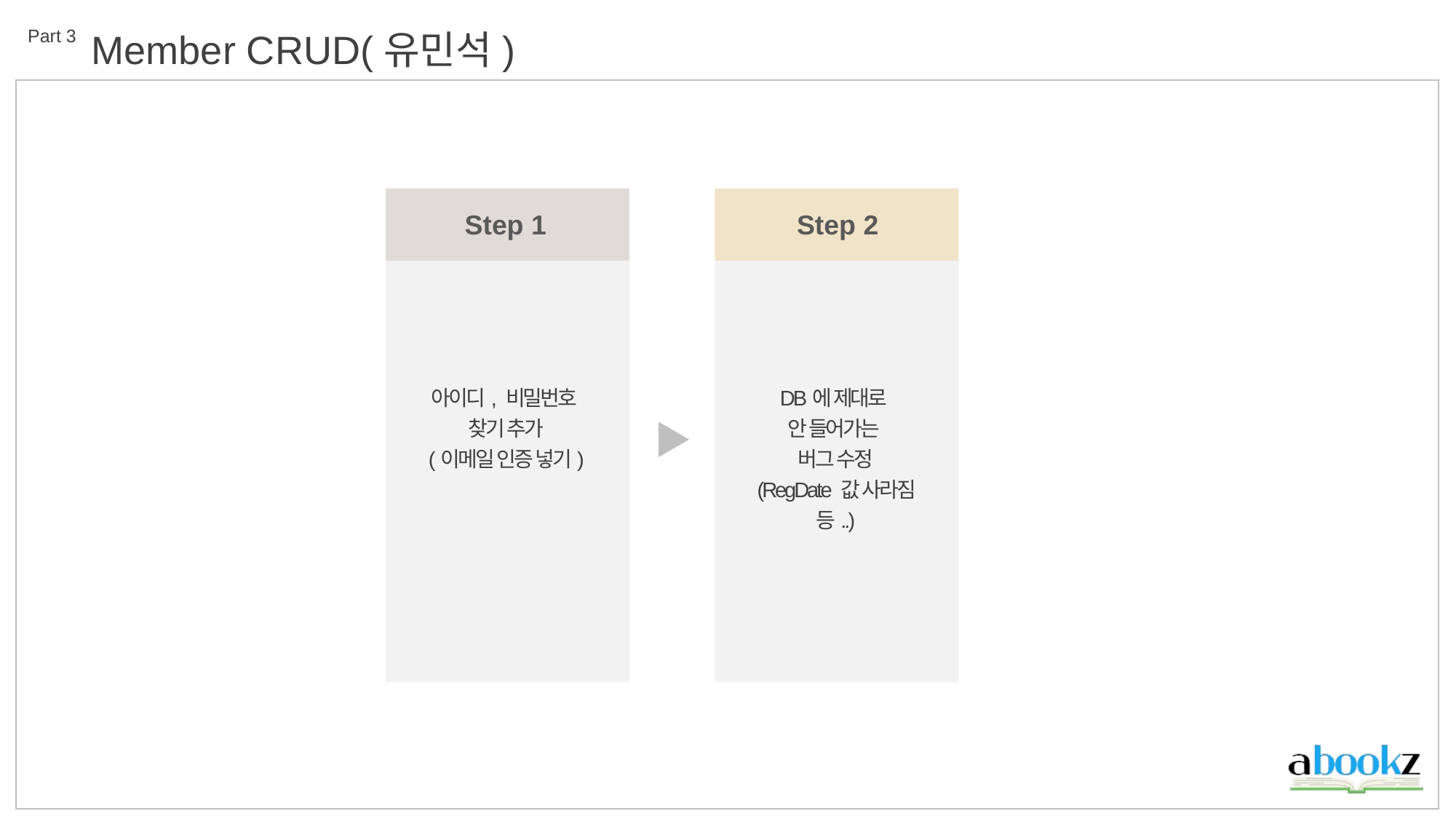

Part 3
Member CRUD(유민석)

Step 1
Step 2
아이디, 비밀번호
찾기 추가
(이메일 인증 넣기)
DB에 제대로
안 들어가는
버그 수정
(RegDate 값 사라짐 등..)